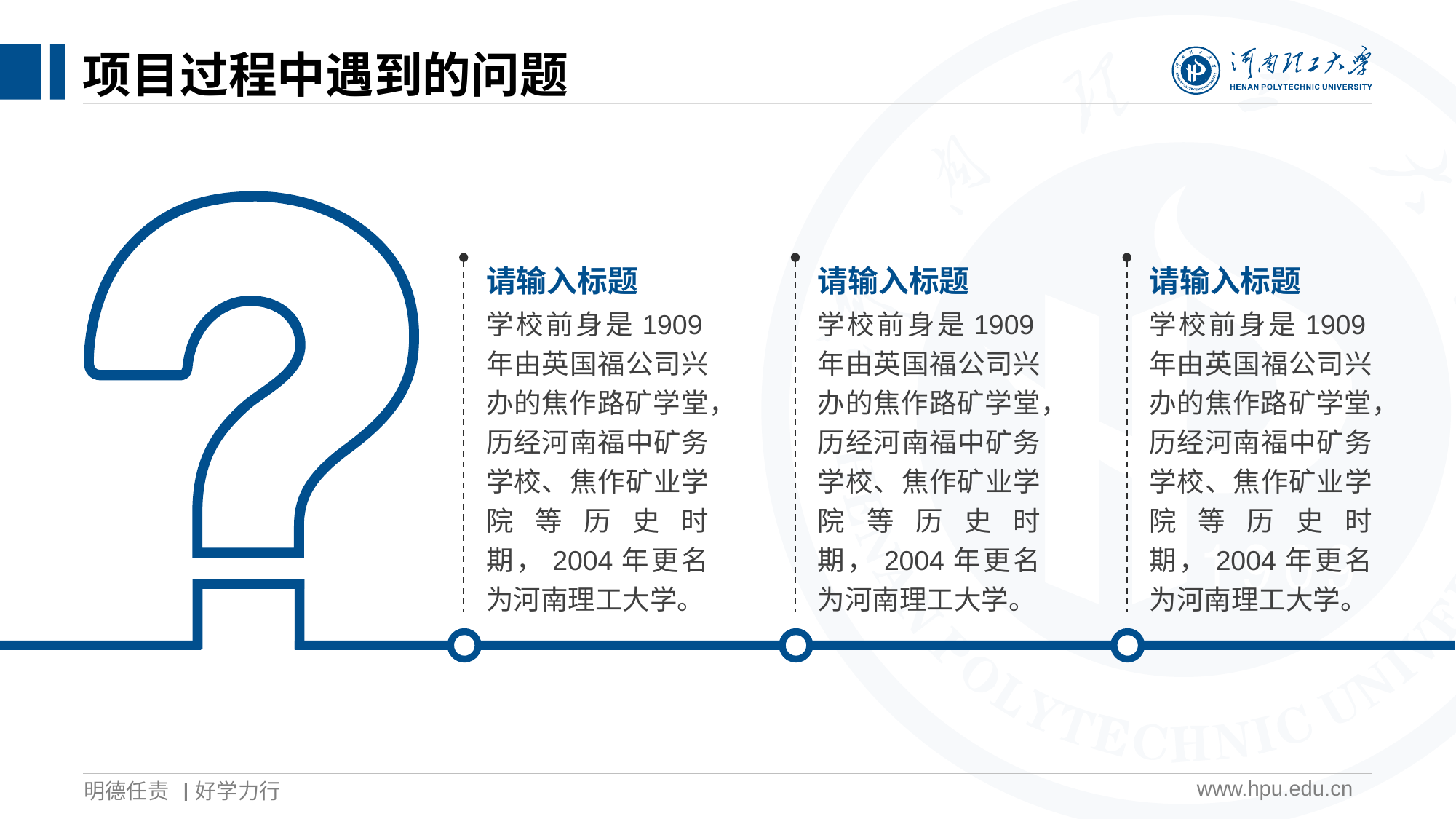

# 项目过程中遇到的问题

请输入标题
学校前身是1909年由英国福公司兴办的焦作路矿学堂，历经河南福中矿务学校、焦作矿业学院等历史时期，2004年更名为河南理工大学。

请输入标题
学校前身是1909年由英国福公司兴办的焦作路矿学堂，历经河南福中矿务学校、焦作矿业学院等历史时期，2004年更名为河南理工大学。

请输入标题
学校前身是1909年由英国福公司兴办的焦作路矿学堂，历经河南福中矿务学校、焦作矿业学院等历史时期，2004年更名为河南理工大学。